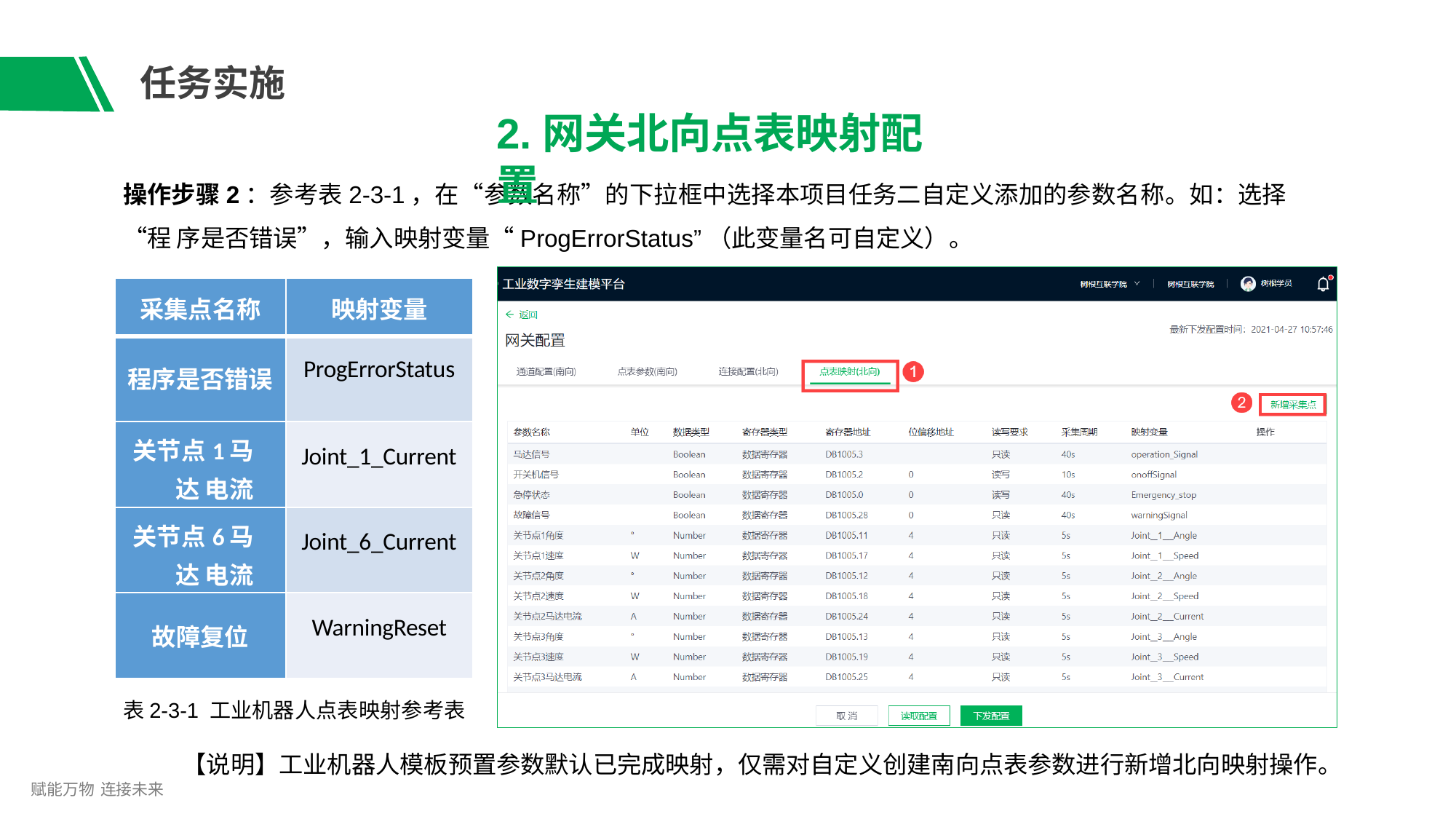

# 任务实施
2.网关北向点表映射配置
操作步骤2：参考表2-3-1，在“参数名称”的下拉框中选择本项目任务二自定义添加的参数名称。如：选择“程 序是否错误”，输入映射变量“ProgErrorStatus”（此变量名可自定义）。

| 采集点名称 | 映射变量 |
| --- | --- |
| 程序是否错误 | ProgErrorStatus |
| 关节点1马达 电流 | Joint\_1\_Current |
| 关节点6马达 电流 | Joint\_6\_Current |
| 故障复位 | WarningReset |
表2-3-1 工业机器人点表映射参考表

【说明】工业机器人模板预置参数默认已完成映射，仅需对自定义创建南向点表参数进行新增北向映射操作。
赋能万物 连接未来